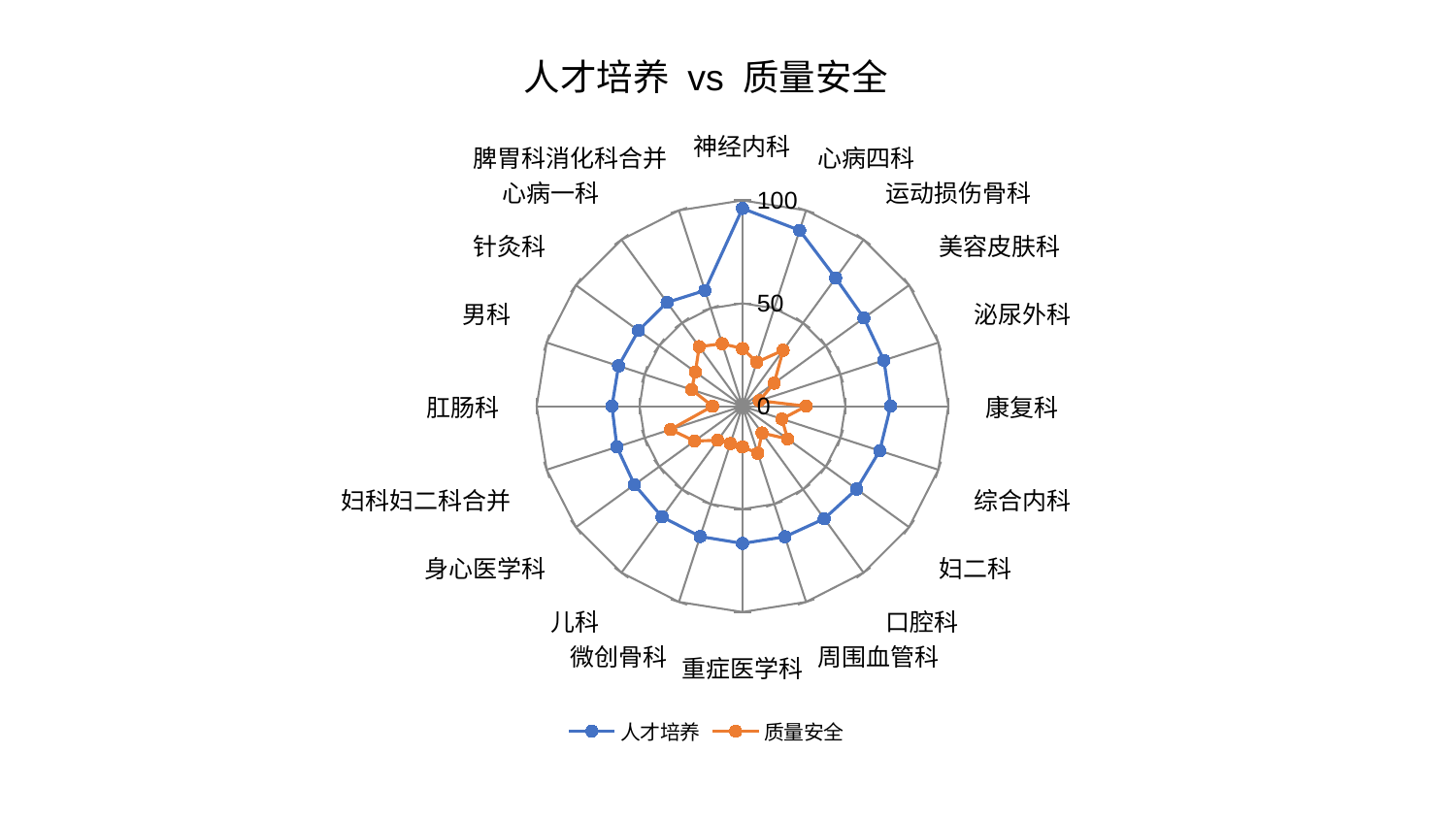

### Chart: 人才培养 vs 质量安全

| Category | 人才培养 | 质量安全 |
|---|---|---|
| 神经内科 | 96.09529501415936 | 28.014150025660324 |
| 心病四科 | 89.82869568926479 | 22.489707489589687 |
| 运动损伤骨科 | 76.99363719175481 | 33.602511241815975 |
| 美容皮肤科 | 72.89859545684196 | 19.00155438994583 |
| 泌尿外科 | 72.21767227079572 | 8.590906506348945 |
| 康复科 | 71.93823367068423 | 30.943759693864894 |
| 综合内科 | 70.10333291869432 | 20.143377396844226 |
| 妇二科 | 68.51990559272544 | 27.087515361796324 |
| 口腔科 | 67.58628125388816 | 16.121064913479326 |
| 周围血管科 | 66.73744167314005 | 24.028375877149326 |
| 重症医学科 | 66.68421363732249 | 19.798227623171897 |
| 微创骨科 | 66.578878050736 | 19.08073090038848 |
| 儿科 | 66.49312757808083 | 20.50000517786045 |
| 身心医学科 | 64.89809555006661 | 28.81797880507754 |
| 妇科妇二科合并 | 64.15139091896566 | 36.779673840775345 |
| 肛肠科 | 63.39595257021001 | 14.549544866399476 |
| 男科 | 63.32035648961937 | 26.026887842432217 |
| 针灸科 | 62.500782727608396 | 28.317378596028767 |
| 心病一科 | 62.334156047959134 | 35.77675389272137 |
| 脾胃科消化科合并 | 59.106449578698765 | 31.93447921910992 |
85